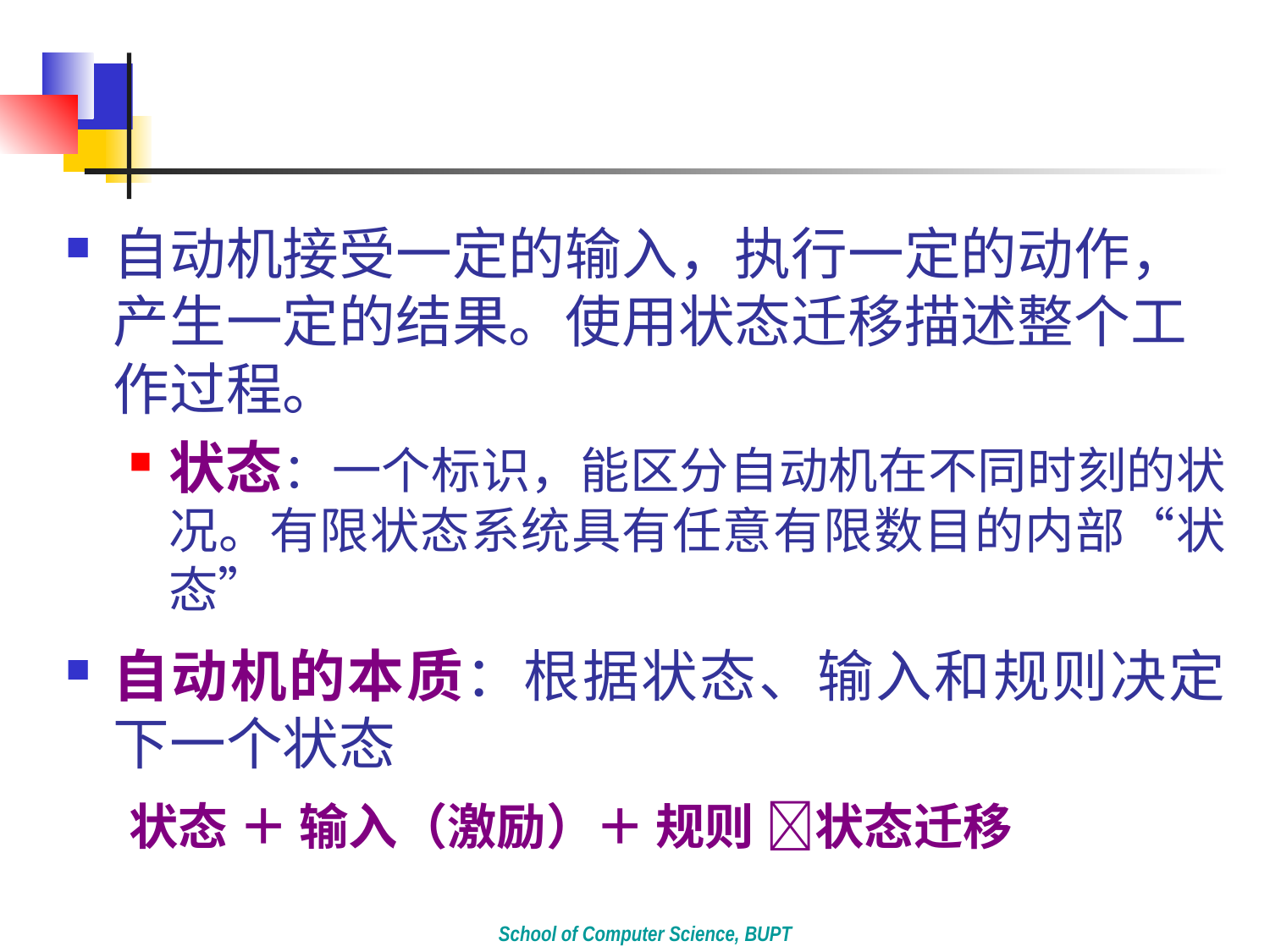

#
自动机接受一定的输入，执行一定的动作，产生一定的结果。使用状态迁移描述整个工作过程。
状态：一个标识，能区分自动机在不同时刻的状况。有限状态系统具有任意有限数目的内部“状态”
自动机的本质：根据状态、输入和规则决定下一个状态
状态 ＋ 输入（激励）＋ 规则 →状态迁移

School of Computer Science, BUPT
40